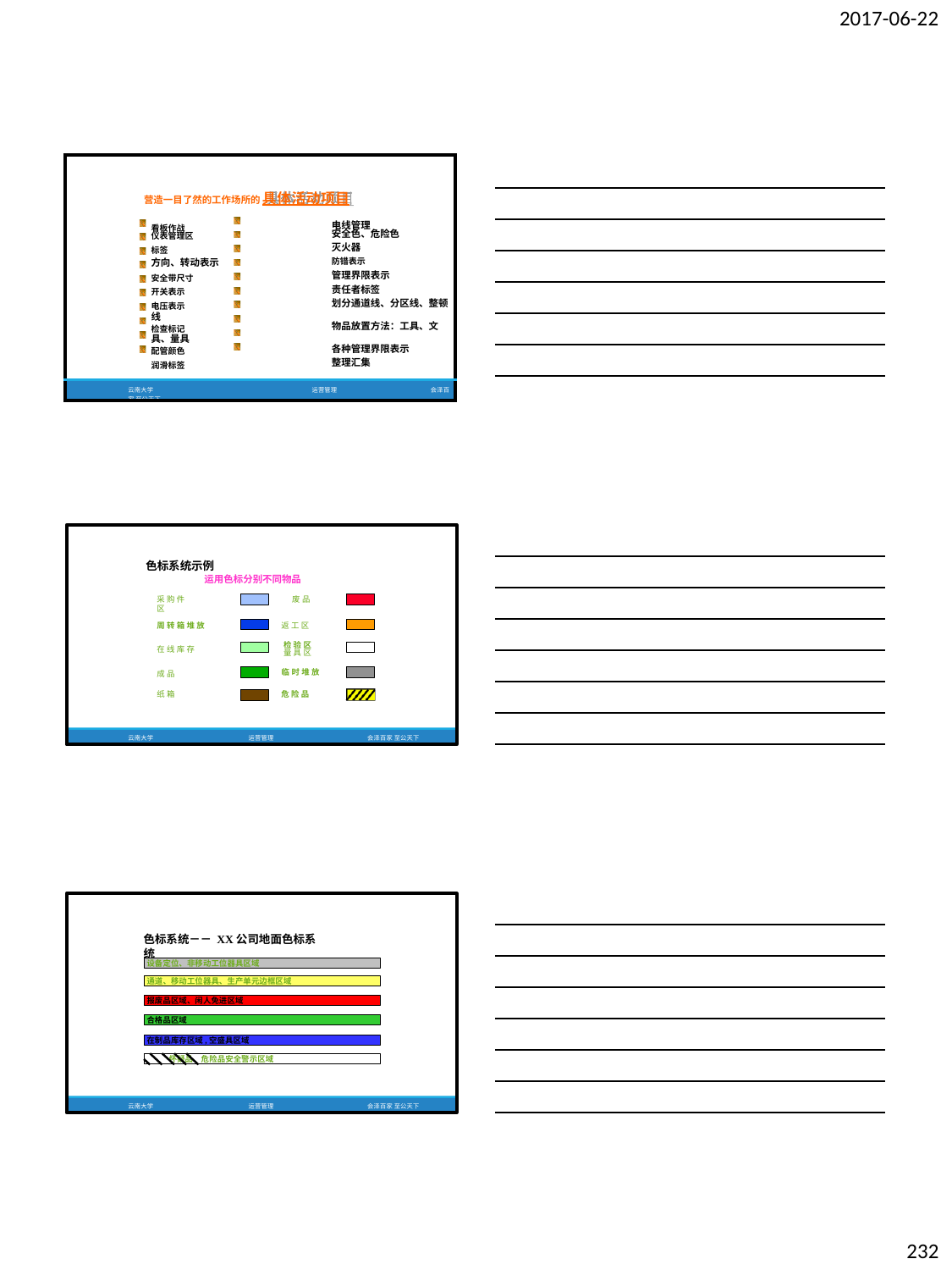

2017-06-22
| 营造一目了然的工作场所的 具体活动项目 |
| --- |
| 看板作战 电线管理 |
| 仪表管理区 安全色、危险色 |
| 标签 灭火器 |
| 方向、转动表示 防错表示 |
| 安全带尺寸 管理界限表示 |
| 开关表示 责任者标签 |
| 电压表示 划分通道线、分区线、整顿线 |
| 检查标记 物品放置方法：工具、文具、量具 |
| 配管颜色 各种管理界限表示 |
| 润滑标签 整理汇集 |
| 云南大学 运营管理 会泽百家 至公天下 |

色标系统示例
运用色标分别不同物品

采 购 件	废 品 区

周 转 箱 堆 放
返 工 区

检 验 区 量 具 区

在 线 库 存

临 时 堆 放

成 品

纸 箱
危 险 品

云南大学
运营管理
会泽百家 至公天下

色标系统－－ XX公司地面色标系统

设备定位、非移动工位器具区域
通道、移动工位器具、生产单元边框区域

报废品区域、闲人免进区域
合格品区域

在制品库存区域,空盛具区域

怀疑品、危险品安全警示区域

云南大学
运营管理
会泽百家 至公天下

232